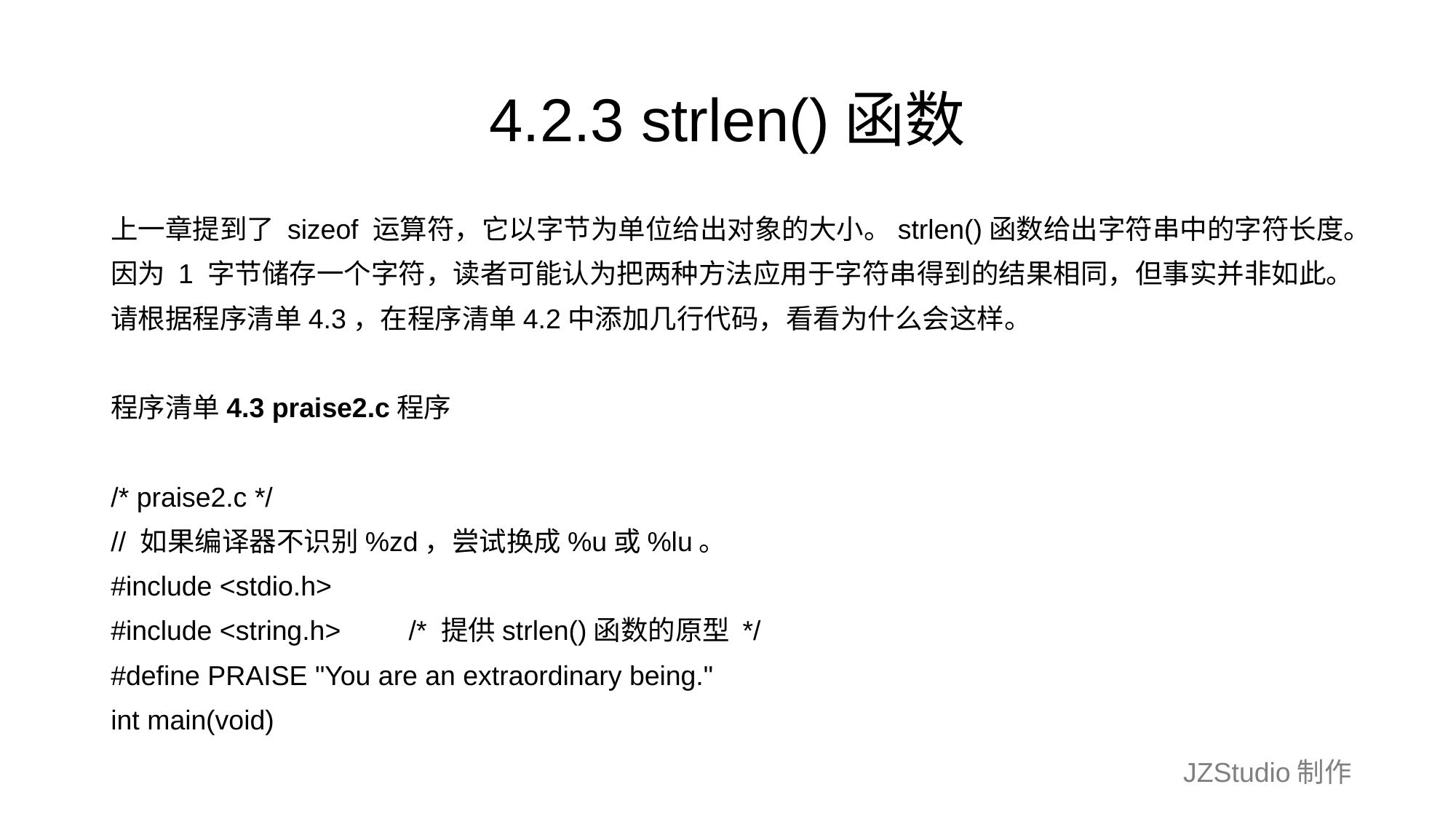

# 4.2.3 strlen()函数
上一章提到了 sizeof 运算符，它以字节为单位给出对象的大小。strlen()函数给出字符串中的字符长度。
因为 1 字节储存一个字符，读者可能认为把两种方法应用于字符串得到的结果相同，但事实并非如此。
请根据程序清单4.3，在程序清单4.2中添加几行代码，看看为什么会这样。

程序清单4.3 praise2.c程序

/* praise2.c */
// 如果编译器不识别%zd，尝试换成%u或%lu。
#include <stdio.h>
#include <string.h>　　/* 提供strlen()函数的原型 */
#define PRAISE "You are an extraordinary being."
int main(void)